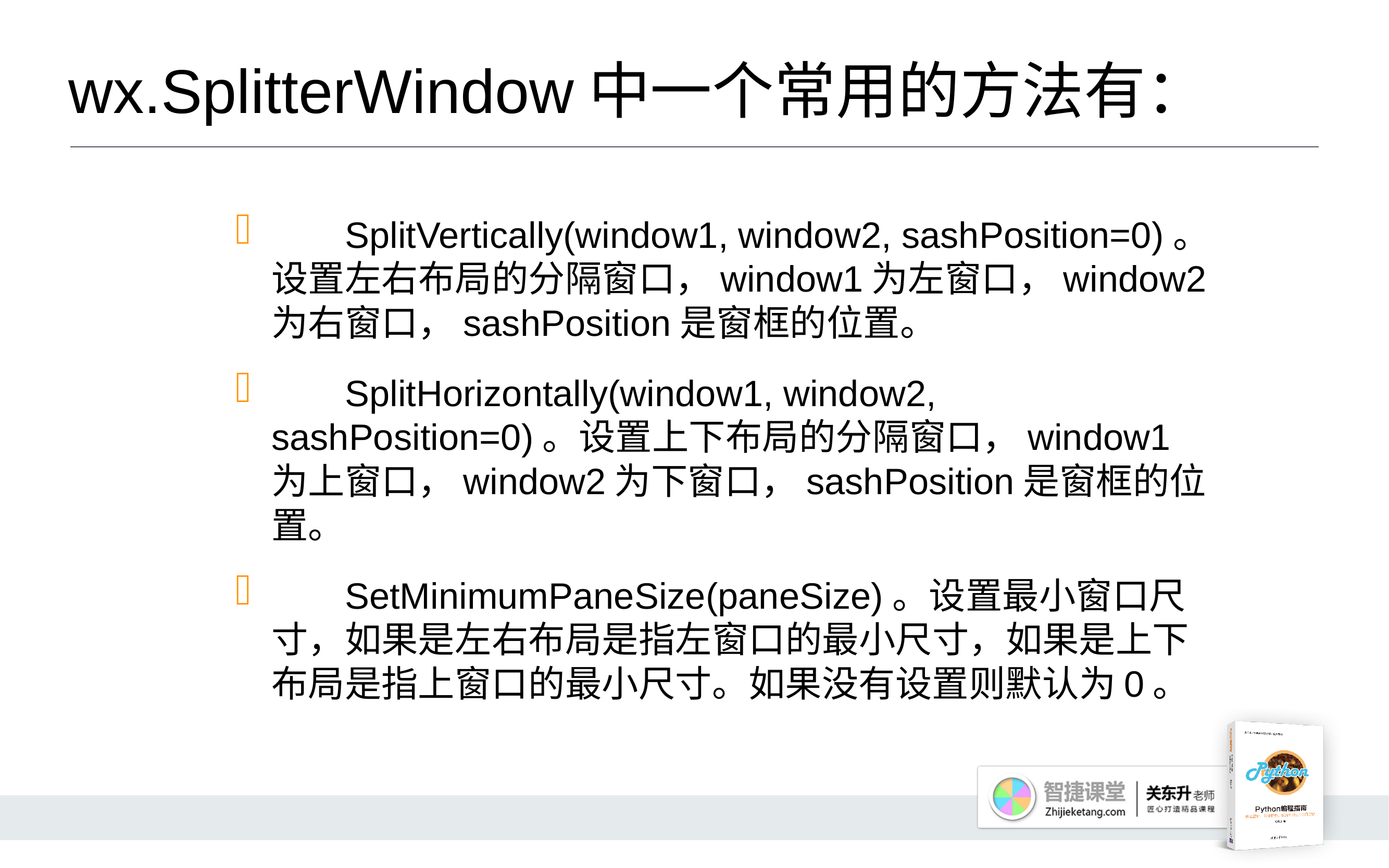

# wx.SplitterWindow中一个常用的方法有：
	SplitVertically(window1, window2, sashPosition=0)。设置左右布局的分隔窗口，window1为左窗口，window2为右窗口，sashPosition是窗框的位置。
	SplitHorizontally(window1, window2, sashPosition=0)。设置上下布局的分隔窗口，window1为上窗口，window2为下窗口，sashPosition是窗框的位置。
	SetMinimumPaneSize(paneSize)。设置最小窗口尺寸，如果是左右布局是指左窗口的最小尺寸，如果是上下布局是指上窗口的最小尺寸。如果没有设置则默认为0。